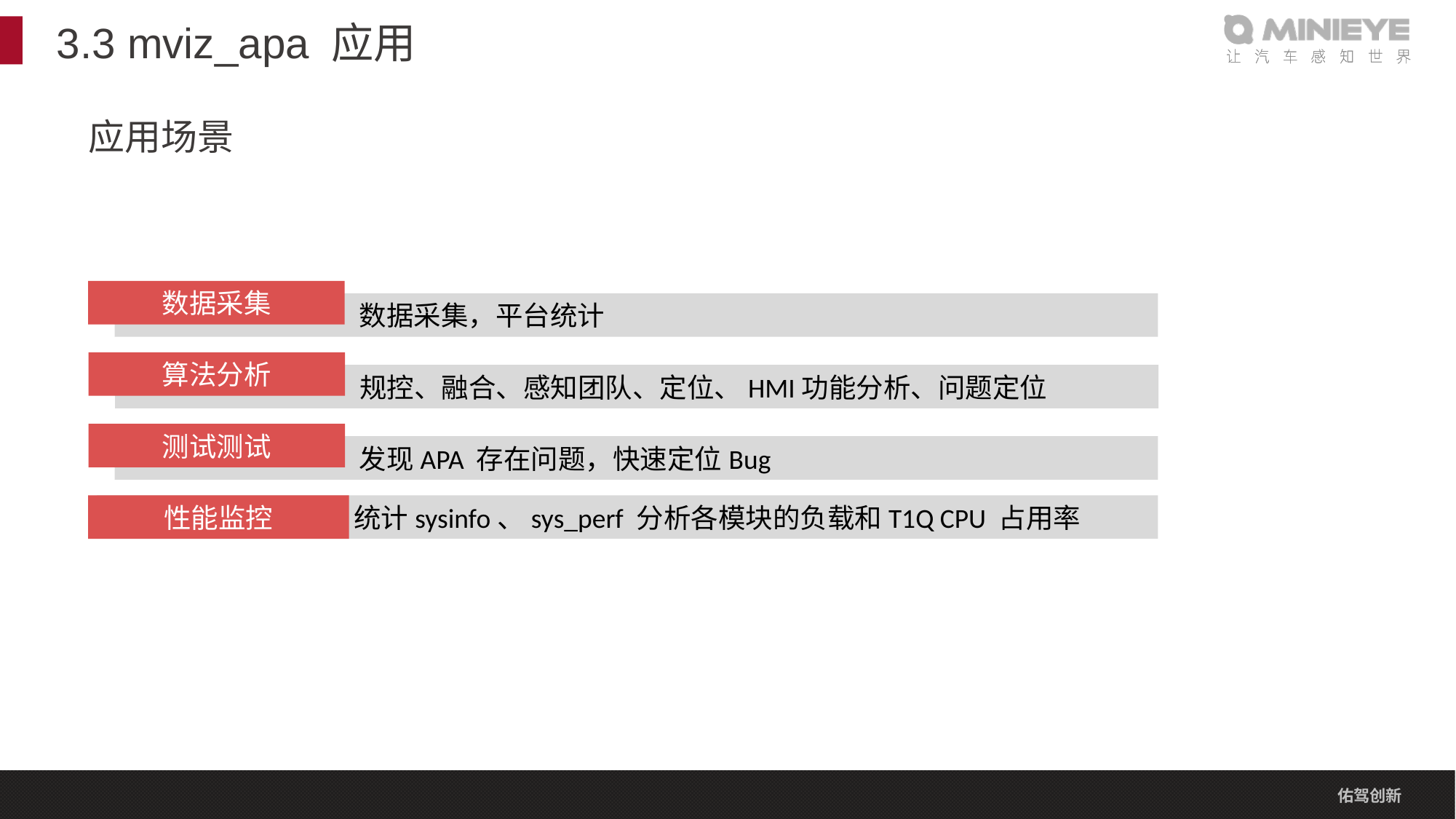

# 3.3 mviz_apa 应用
应用场景
数据采集
  数据采集，平台统计
算法分析
  规控、融合、感知团队、定位、HMI功能分析、问题定位
测试测试
  发现APA 存在问题，快速定位Bug
    统计sysinfo、sys_perf 分析各模块的负载和T1Q CPU 占用率
性能监控